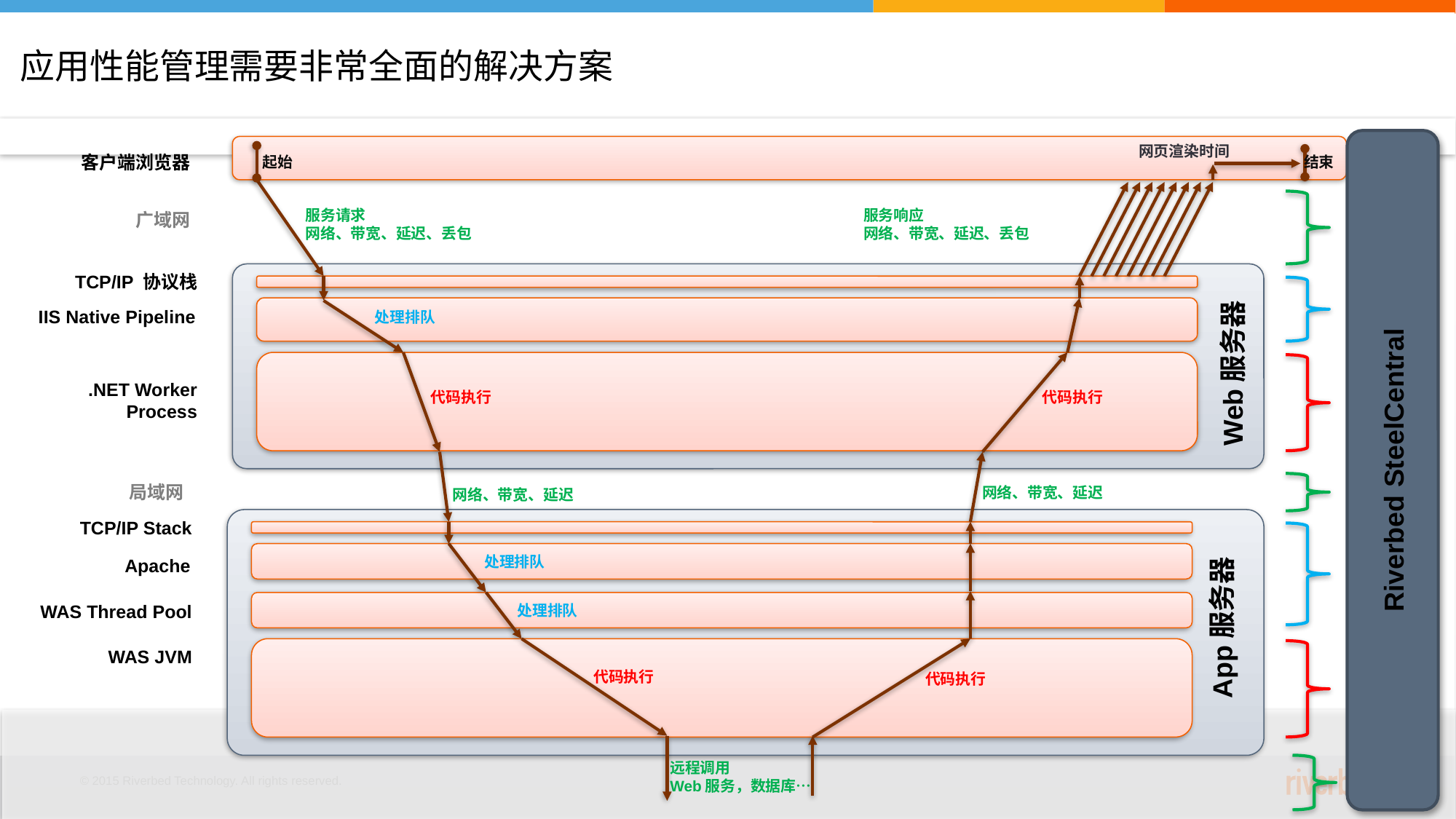

# 应用性能管理需要非常全面的解决方案

网页渲染时间
EUE

网络
传输

性能
指标

代码
执行
网络
传输

性能
指标

代码
执行
网络
传输

起始
处理排队
代码执行
客户端浏览器
结束
代码执行
网络、带宽、延迟
代码执行
服务请求
网络、带宽、延迟、丢包
服务响应
网络、带宽、延迟、丢包
广域网

TCP/IP 协议栈

IIS Native Pipeline
Web服务器

.NET Worker Process
Riverbed SteelCentral
网络、带宽、延迟
处理排队
处理排队
代码执行
远程调用
Web服务，数据库…
局域网

TCP/IP Stack

Apache

WAS Thread Pool
App服务器

WAS JVM